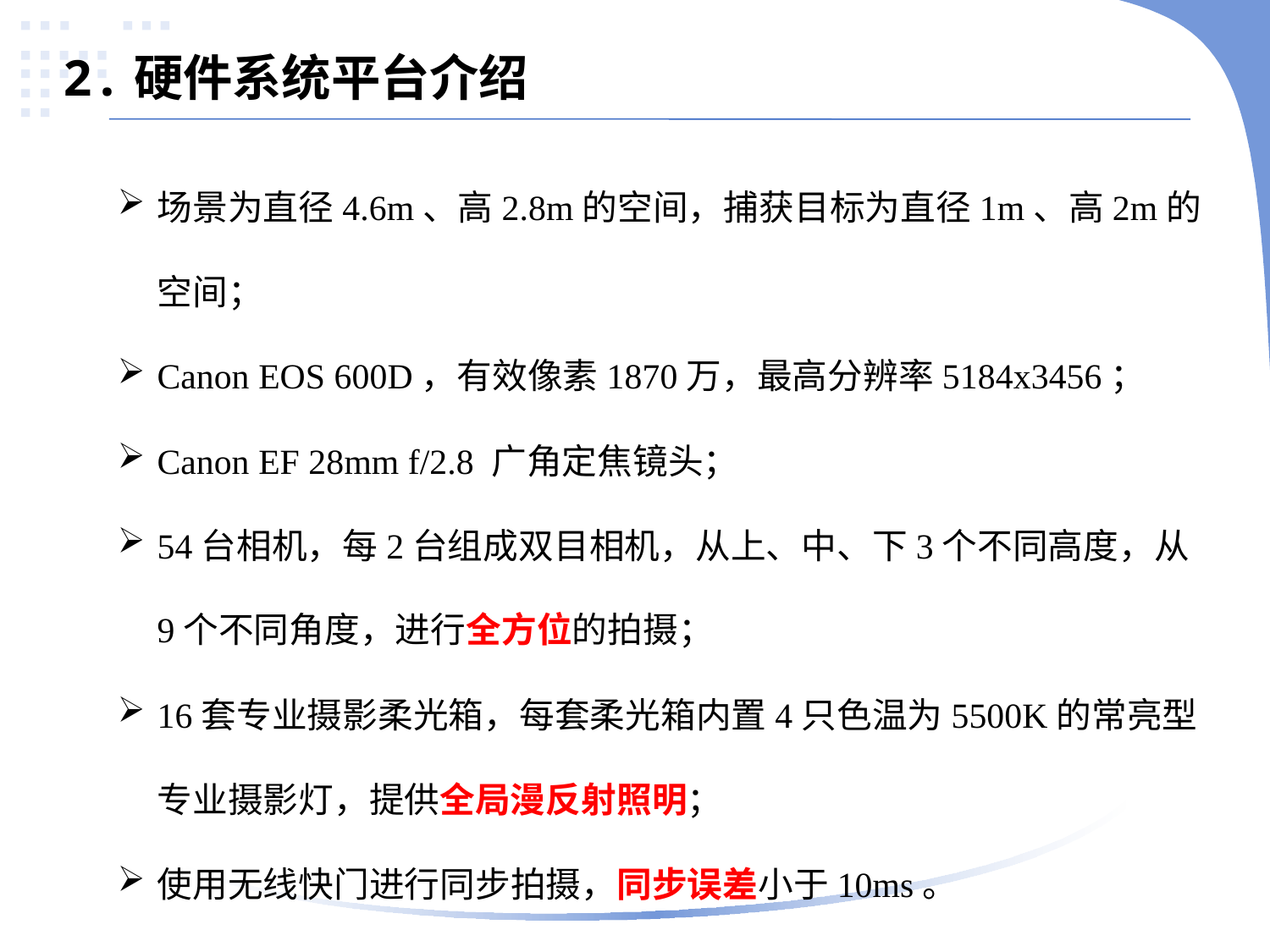

2.硬件系统平台介绍
场景为直径4.6m、高2.8m的空间，捕获目标为直径1m、高2m的空间；
Canon EOS 600D，有效像素1870万，最高分辨率5184x3456；
Canon EF 28mm f/2.8 广角定焦镜头；
54台相机，每2台组成双目相机，从上、中、下3个不同高度，从9个不同角度，进行全方位的拍摄；
16套专业摄影柔光箱，每套柔光箱内置4只色温为5500K的常亮型专业摄影灯，提供全局漫反射照明；
使用无线快门进行同步拍摄，同步误差小于10ms。